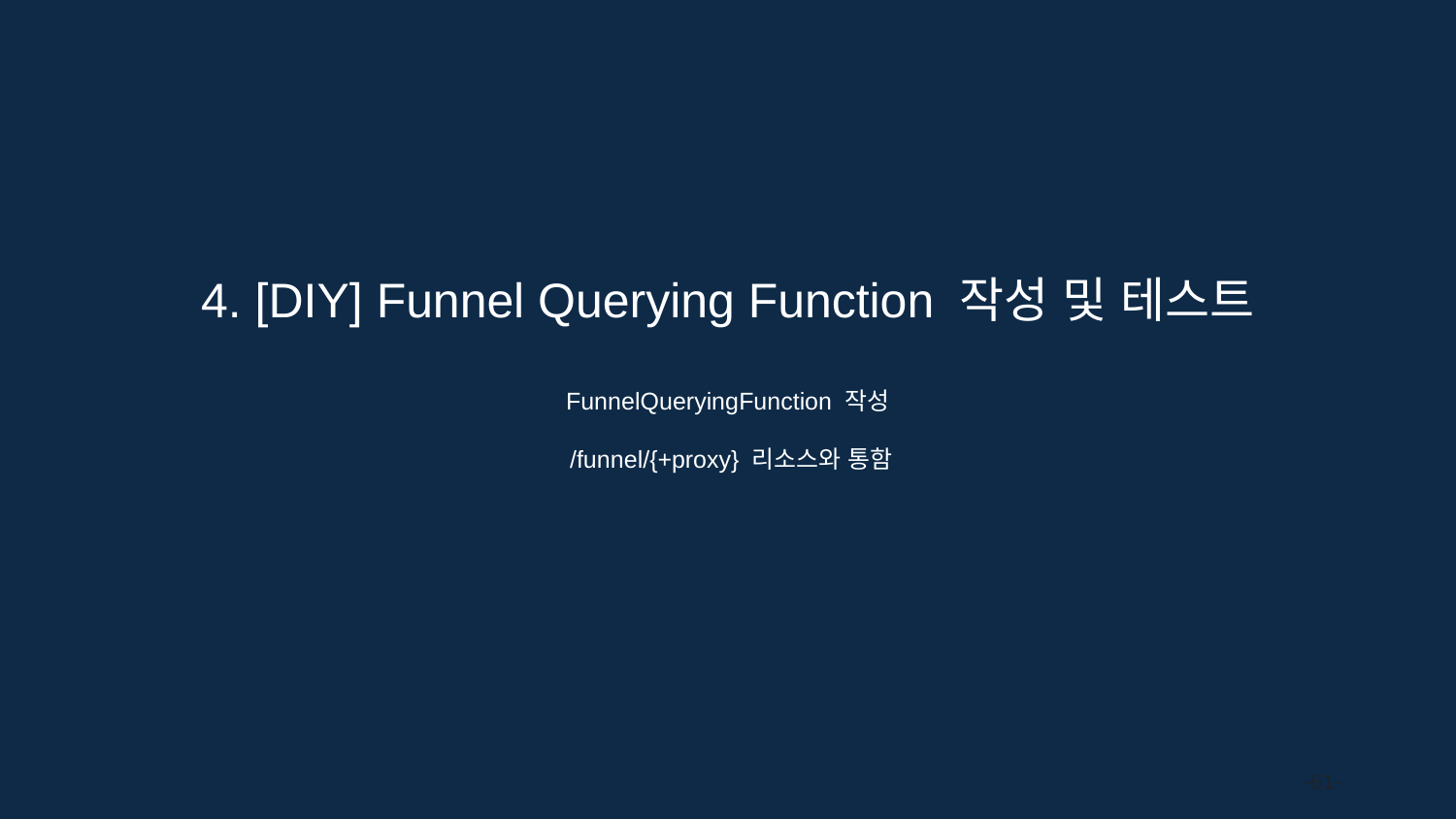

4. [DIY] Funnel Querying Function 작성 및 테스트

FunnelQueryingFunction 작성

 /funnel/{+proxy} 리소스와 통함
-61-